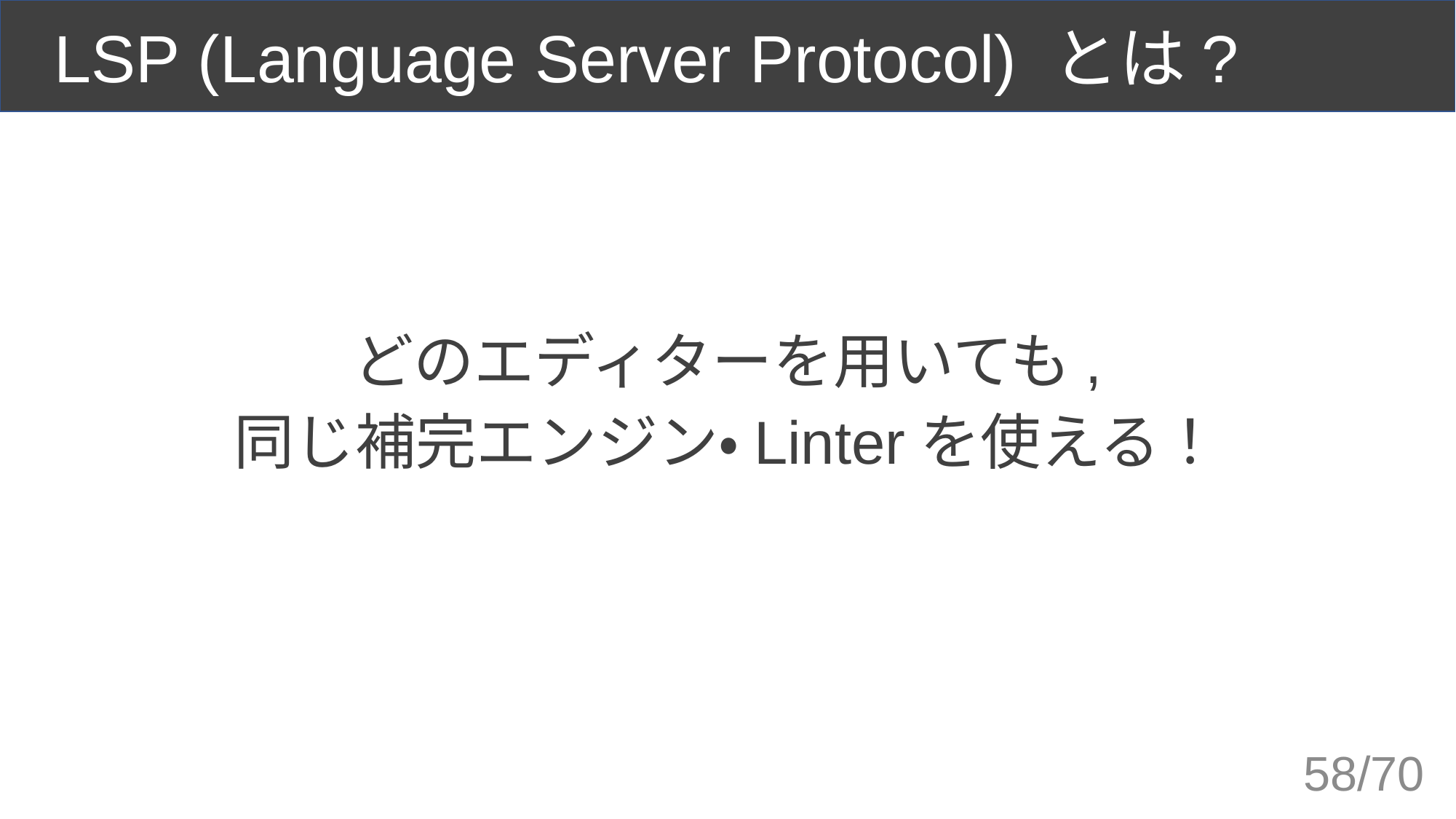

# LSP (Language Server Protocol) とは?
どのエディターを用いても,
同じ補完エンジン・Linterを使える！
58